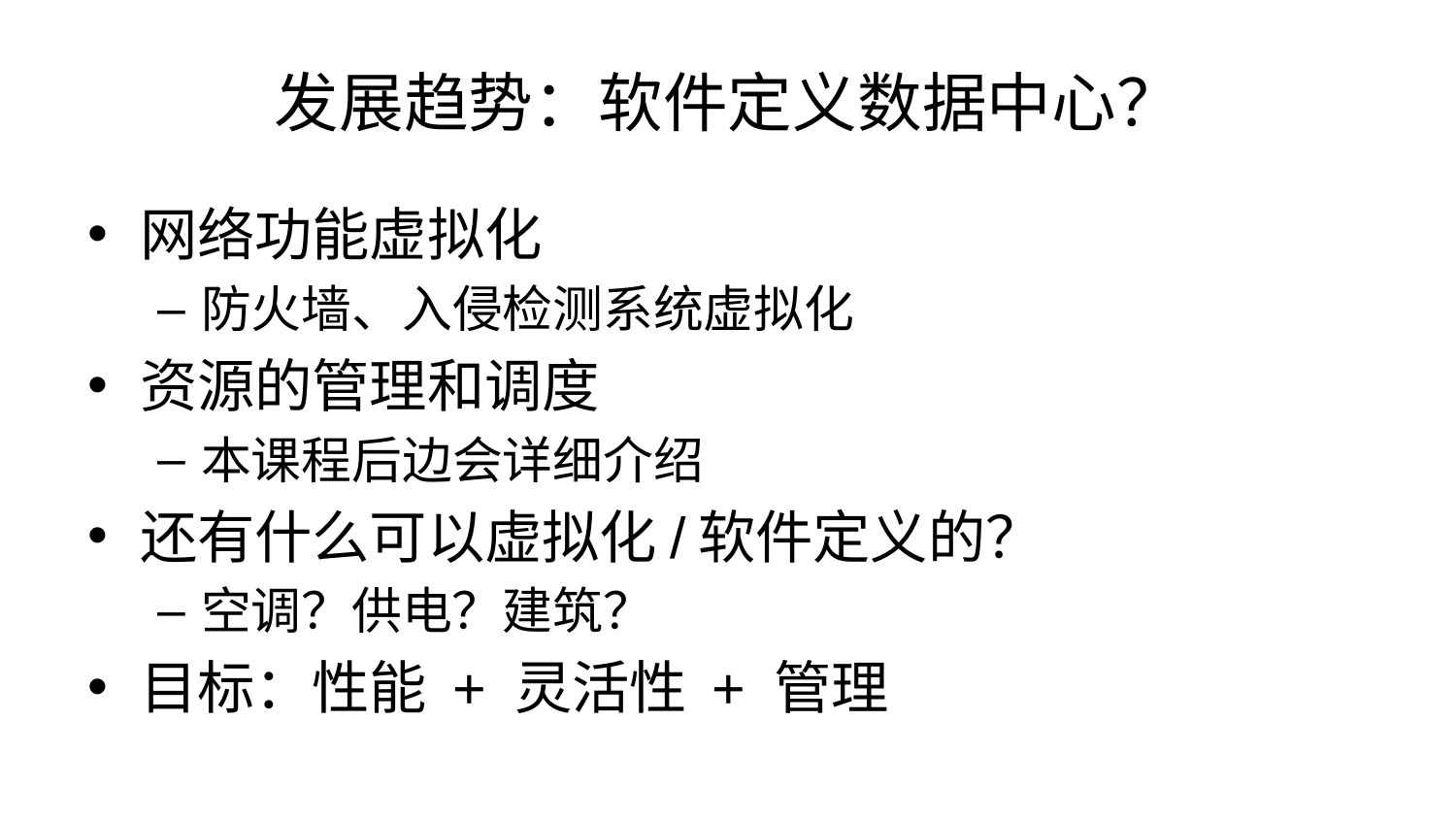

# 发展趋势：软件定义数据中心？
网络功能虚拟化
防火墙、入侵检测系统虚拟化
资源的管理和调度
本课程后边会详细介绍
还有什么可以虚拟化/软件定义的？
空调？供电？建筑？
目标：性能 + 灵活性 + 管理